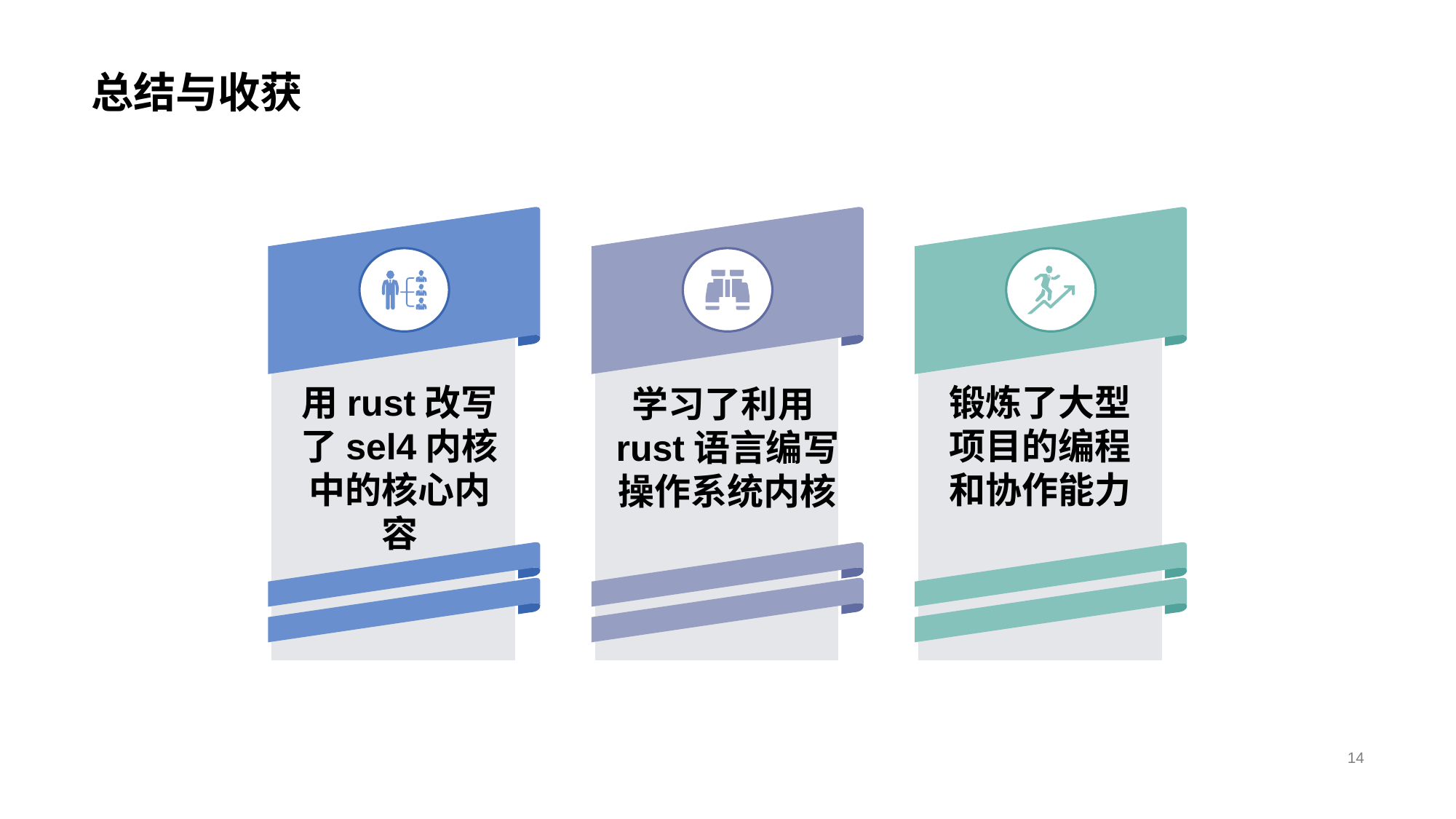

# 总结与收获

用rust改写了sel4内核中的核心内容
锻炼了大型项目的编程和协作能力
学习了利用rust语言编写操作系统内核
14